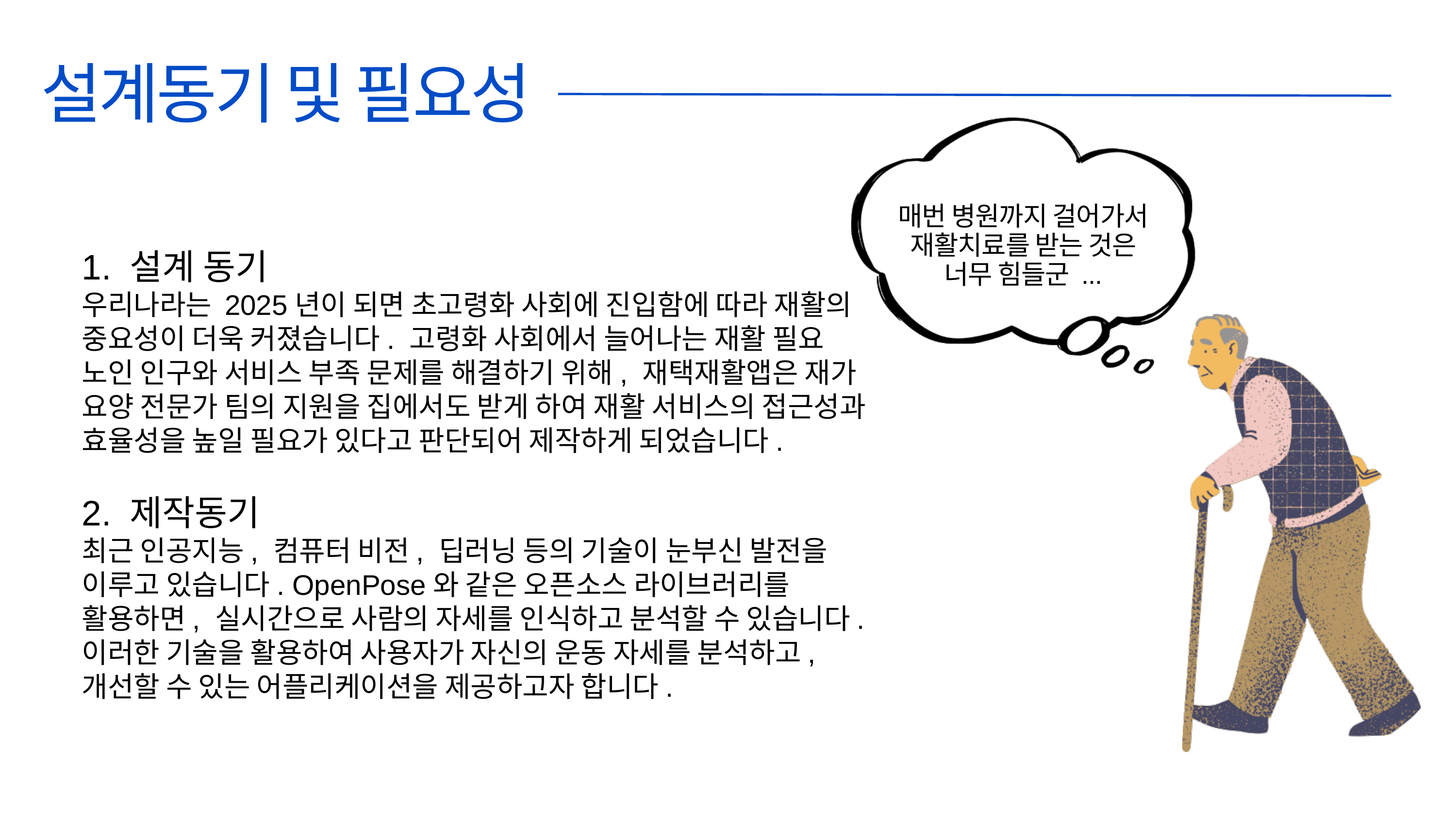

설계동기 및 필요성

매번 병원까지 걸어가서
재활치료를 받는 것은
너무 힘들군 ...
1. 설계 동기
우리나라는 2025년이 되면 초고령화 사회에 진입함에 따라 재활의 중요성이 더욱 커졌습니다. 고령화 사회에서 늘어나는 재활 필요
노인 인구와 서비스 부족 문제를 해결하기 위해, 재택재활앱은 재가 요양 전문가 팀의 지원을 집에서도 받게 하여 재활 서비스의 접근성과 효율성을 높일 필요가 있다고 판단되어 제작하게 되었습니다.

2. 제작동기
최근 인공지능, 컴퓨터 비전, 딥러닝 등의 기술이 눈부신 발전을
이루고 있습니다. OpenPose와 같은 오픈소스 라이브러리를
활용하면, 실시간으로 사람의 자세를 인식하고 분석할 수 있습니다.
이러한 기술을 활용하여 사용자가 자신의 운동 자세를 분석하고,
개선할 수 있는 어플리케이션을 제공하고자 합니다.